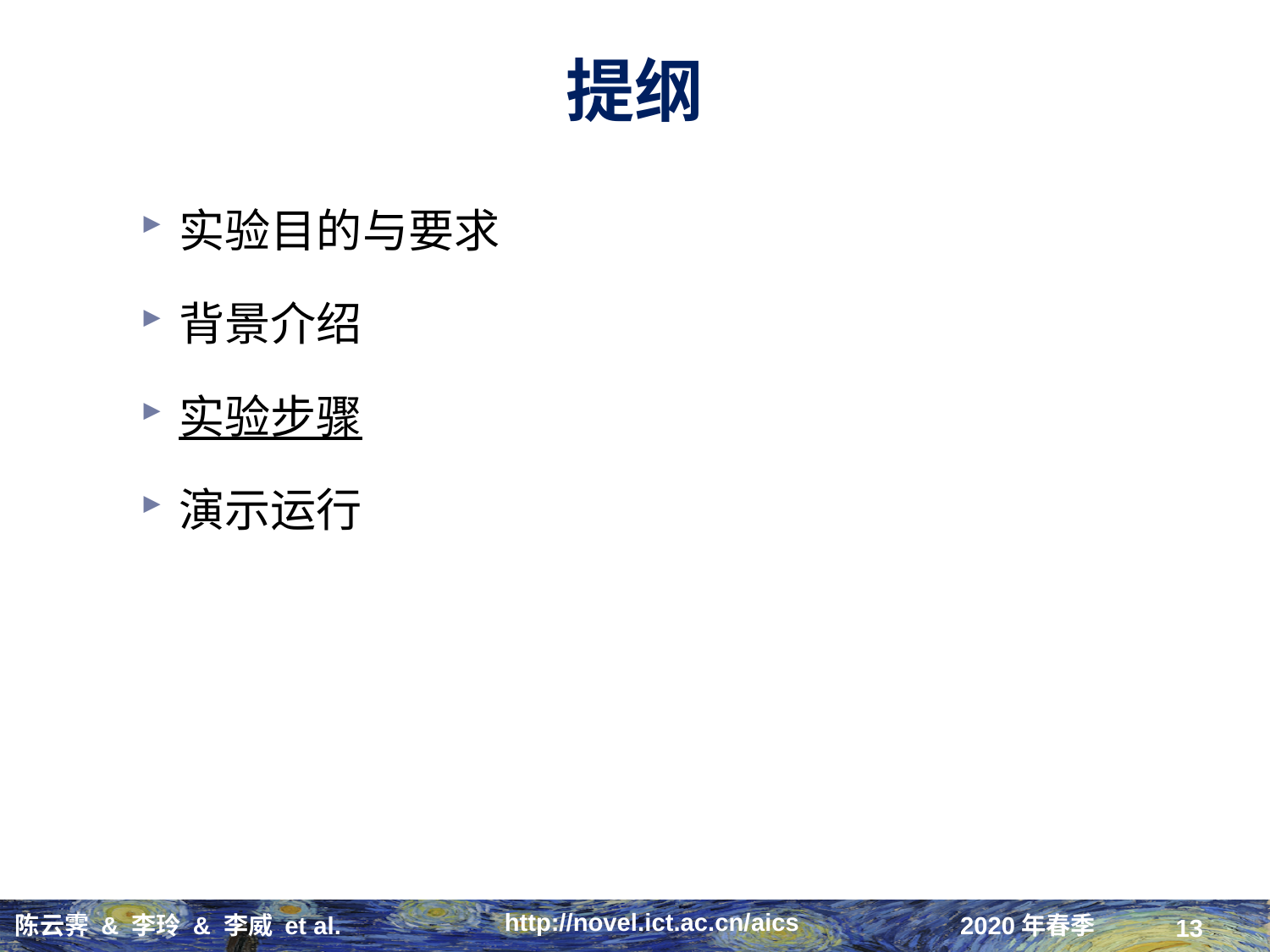

# 提纲
实验目的与要求
背景介绍
实验步骤
演示运行

13